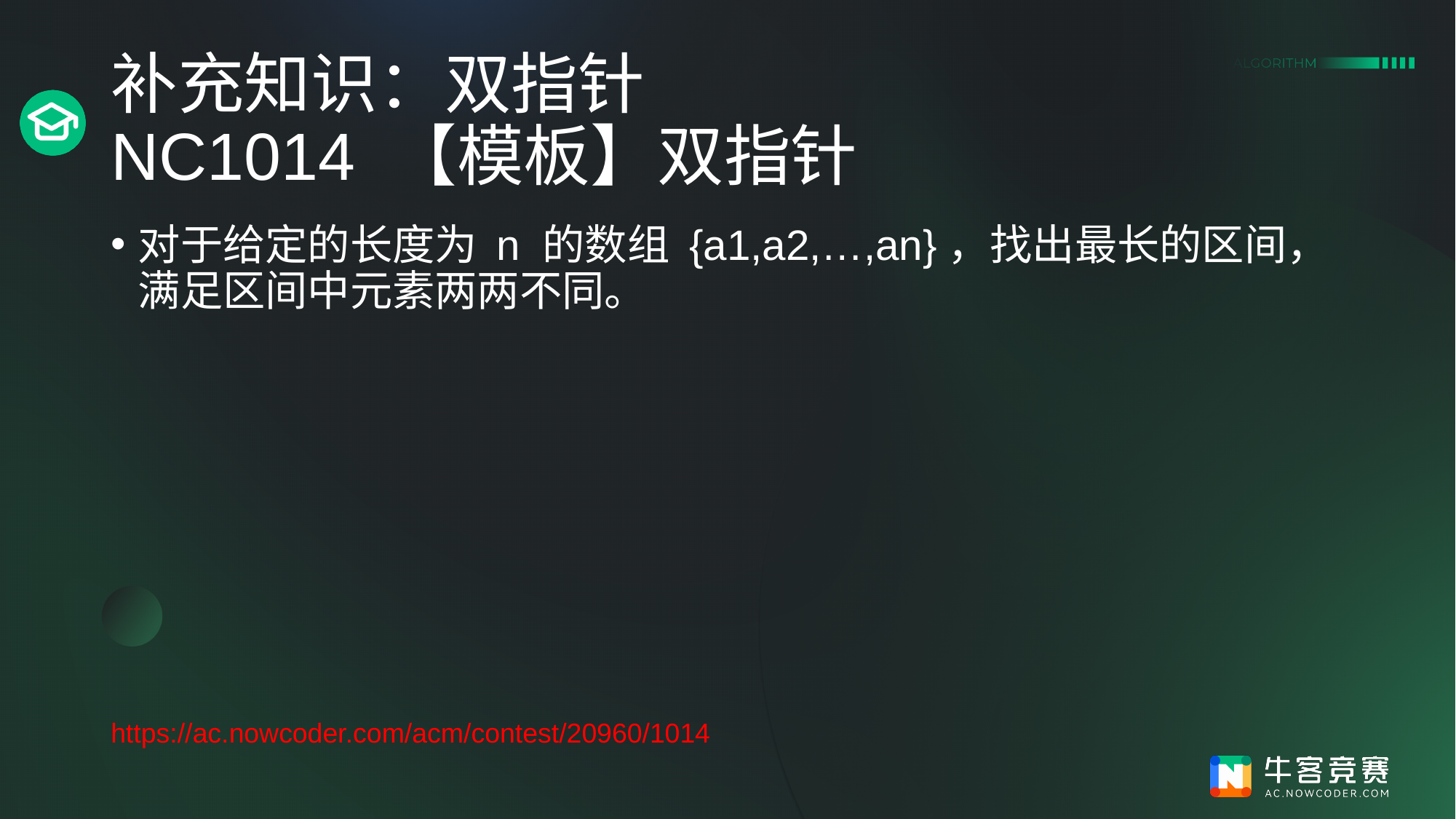

# 补充知识：双指针 NC1014 【模板】双指针
对于给定的长度为 n 的数组 {a1,a2,…,an}，找出最长的区间，满足区间中元素两两不同。
https://ac.nowcoder.com/acm/contest/20960/1014